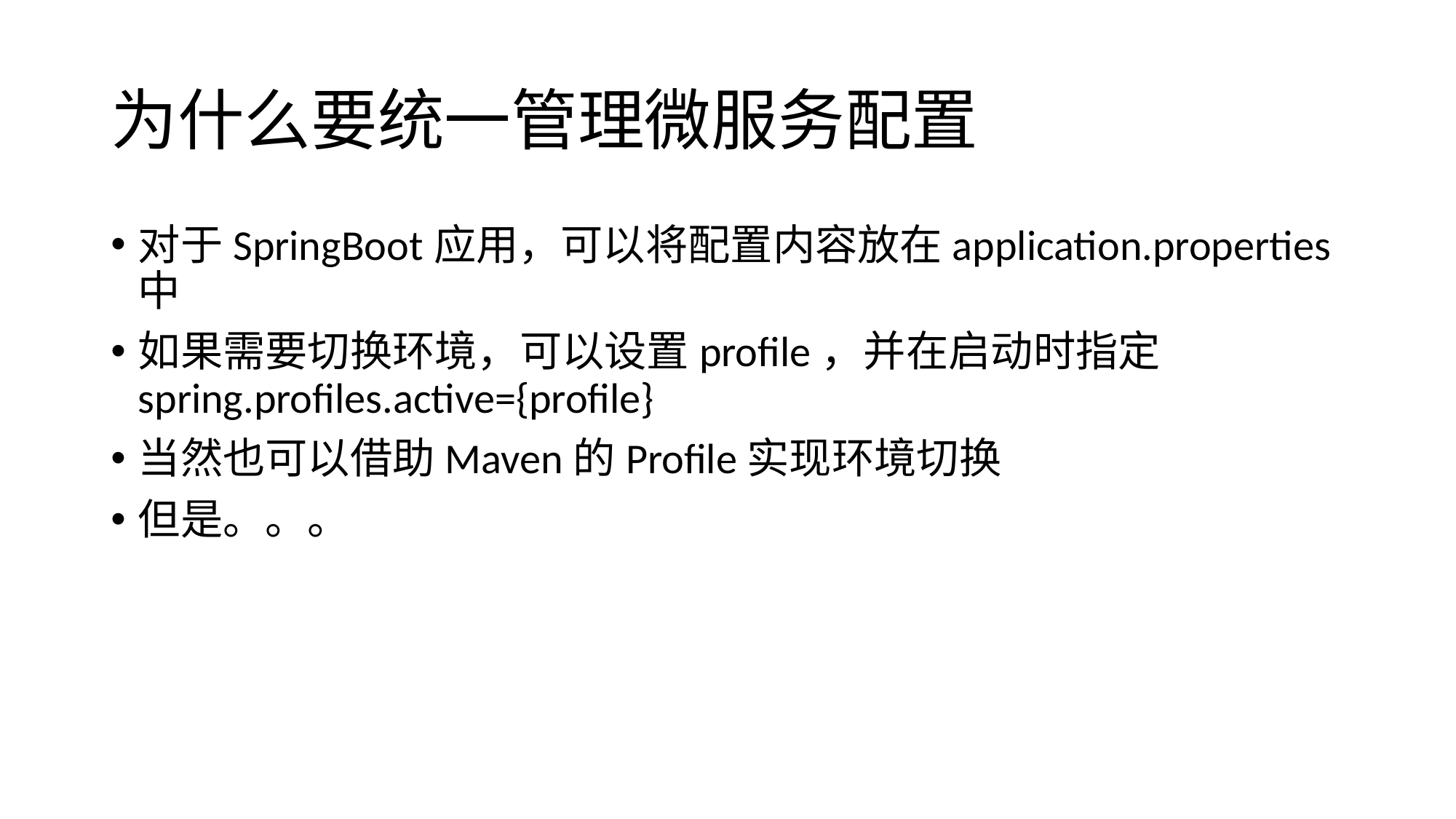

# 为什么要统一管理微服务配置
对于SpringBoot应用，可以将配置内容放在application.properties中
如果需要切换环境，可以设置profile，并在启动时指定spring.profiles.active={profile}
当然也可以借助Maven的Profile实现环境切换
但是。。。